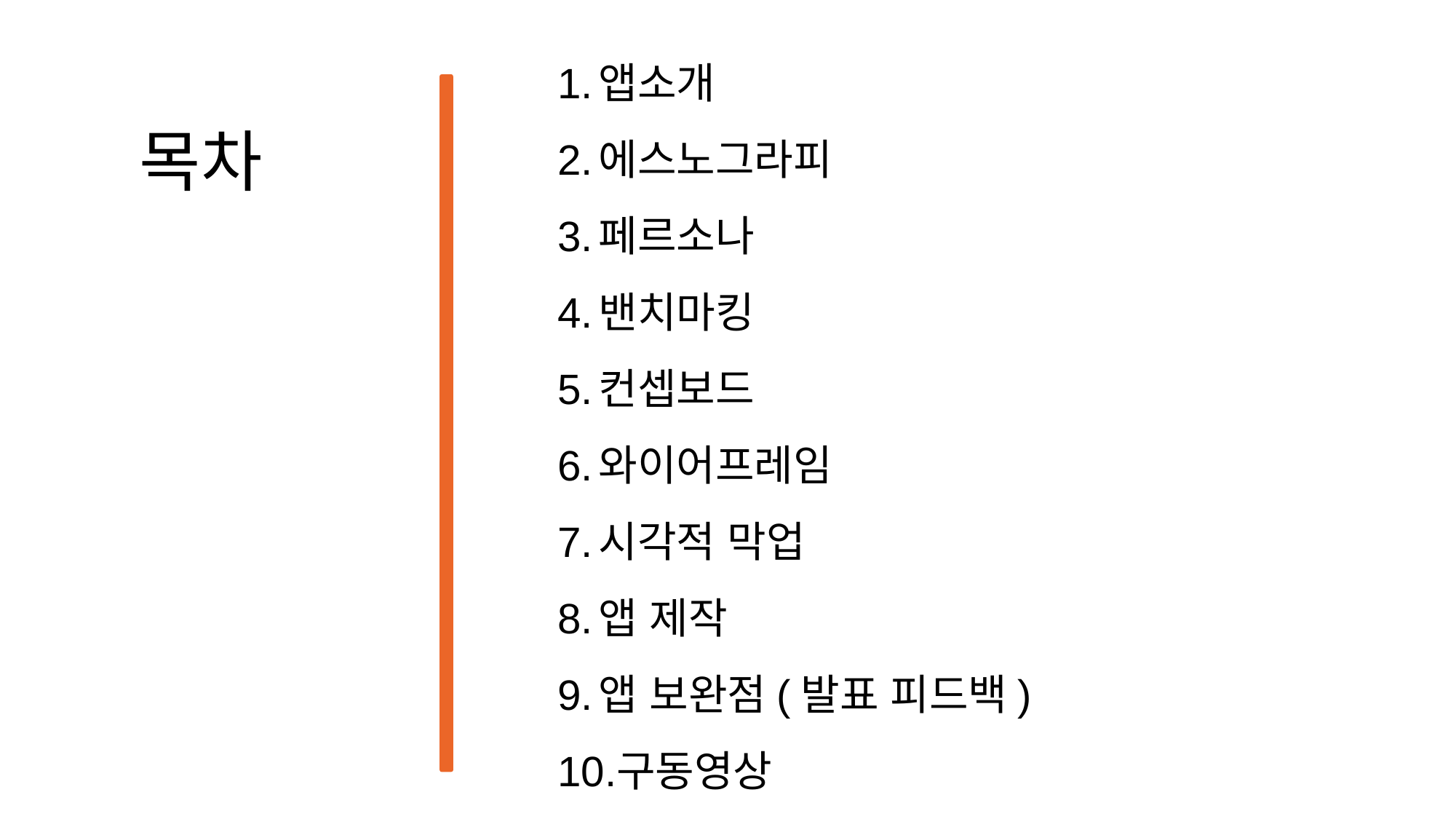

앱소개
에스노그라피
페르소나
밴치마킹
컨셉보드
와이어프레임
시각적 막업
앱 제작
앱 보완점(발표 피드백)
구동영상

목차